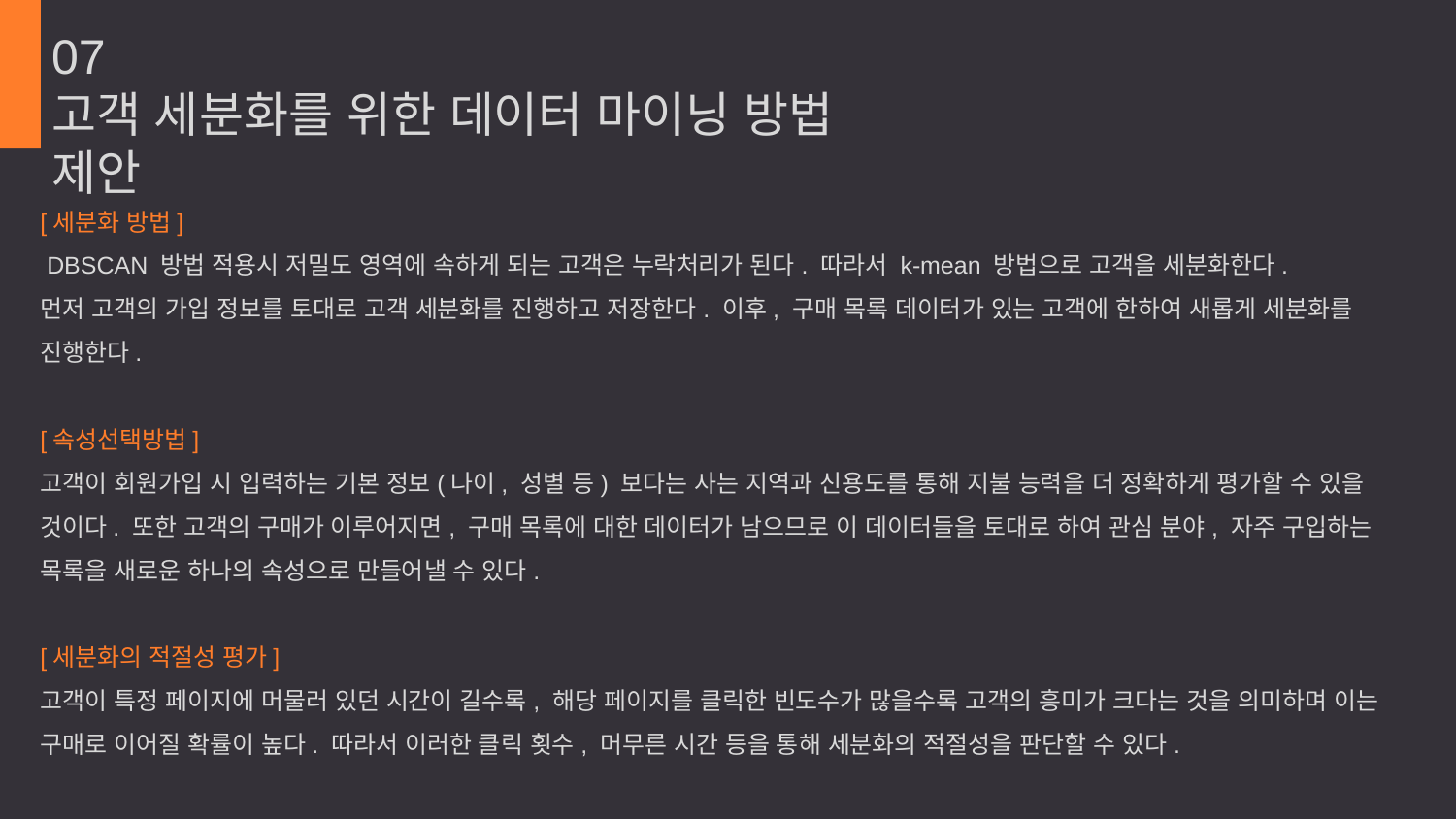

07
고객 세분화를 위한 데이터 마이닝 방법 제안

[세분화 방법]
 DBSCAN 방법 적용시 저밀도 영역에 속하게 되는 고객은 누락처리가 된다. 따라서 k-mean 방법으로 고객을 세분화한다.
먼저 고객의 가입 정보를 토대로 고객 세분화를 진행하고 저장한다. 이후, 구매 목록 데이터가 있는 고객에 한하여 새롭게 세분화를 진행한다.

[속성선택방법]
고객이 회원가입 시 입력하는 기본 정보(나이, 성별 등) 보다는 사는 지역과 신용도를 통해 지불 능력을 더 정확하게 평가할 수 있을 것이다. 또한 고객의 구매가 이루어지면, 구매 목록에 대한 데이터가 남으므로 이 데이터들을 토대로 하여 관심 분야, 자주 구입하는 목록을 새로운 하나의 속성으로 만들어낼 수 있다.

[세분화의 적절성 평가]
고객이 특정 페이지에 머물러 있던 시간이 길수록, 해당 페이지를 클릭한 빈도수가 많을수록 고객의 흥미가 크다는 것을 의미하며 이는 구매로 이어질 확률이 높다. 따라서 이러한 클릭 횟수, 머무른 시간 등을 통해 세분화의 적절성을 판단할 수 있다.